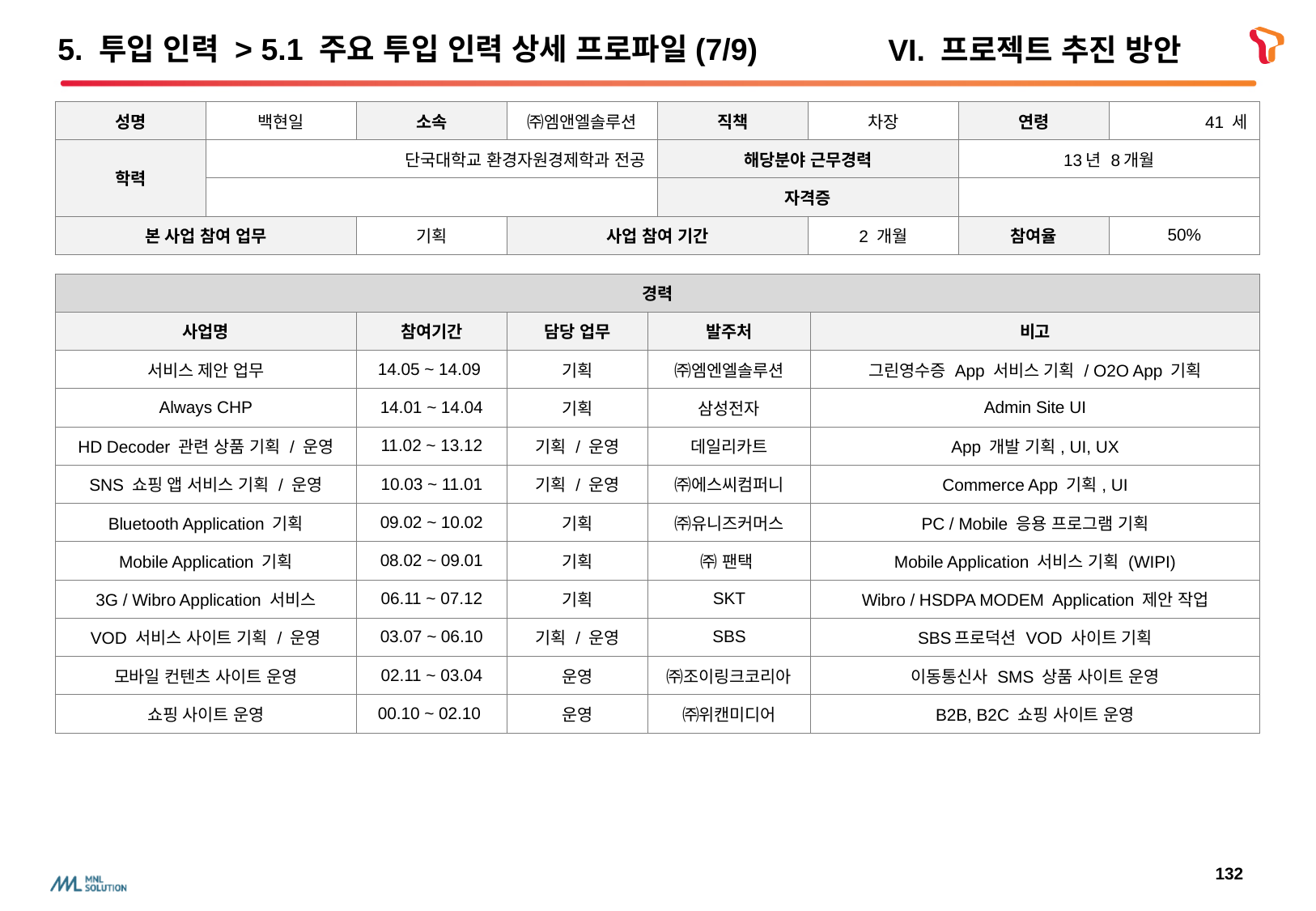

# 5. 투입 인력 > 5.1 주요 투입 인력 상세 프로파일(7/9)
VI. 프로젝트 추진 방안
| 성명 | 백현일 | 소속 | ㈜엠앤엘솔루션 | 직책 | 차장 | 연령 | 41 세 |
| --- | --- | --- | --- | --- | --- | --- | --- |
| 학력 | 단국대학교 환경자원경제학과 전공 |  |  | 해당분야 근무경력 |  | 13년 8개월 |  |
|  |  |  |  | 자격증 |  |  |  |
| 본 사업 참여 업무 |  | 기획 | 사업 참여 기간 |  | 2 개월 | 참여율 | 50% |
| 경력 |  |  |  |  |
| --- | --- | --- | --- | --- |
| 사업명 | 참여기간 | 담당 업무 | 발주처 | 비고 |
| 서비스 제안 업무 | 14.05 ~ 14.09 | 기획 | ㈜엠엔엘솔루션 | 그린영수증 App 서비스 기획 / O2O App 기획 |
| Always CHP | 14.01 ~ 14.04 | 기획 | 삼성전자 | Admin Site UI |
| HD Decoder 관련 상품 기획 / 운영 | 11.02 ~ 13.12 | 기획 / 운영 | 데일리카트 | App 개발 기획, UI, UX |
| SNS 쇼핑 앱 서비스 기획 / 운영 | 10.03 ~ 11.01 | 기획 / 운영 | ㈜에스씨컴퍼니 | Commerce App 기획, UI |
| Bluetooth Application 기획 | 09.02 ~ 10.02 | 기획 | ㈜유니즈커머스 | PC / Mobile 응용 프로그램 기획 |
| Mobile Application 기획 | 08.02 ~ 09.01 | 기획 | ㈜ 팬택 | Mobile Application 서비스 기획 (WIPI) |
| 3G / Wibro Application 서비스 | 06.11 ~ 07.12 | 기획 | SKT | Wibro / HSDPA MODEM Application 제안 작업 |
| VOD 서비스 사이트 기획 / 운영 | 03.07 ~ 06.10 | 기획 / 운영 | SBS | SBS프로덕션 VOD 사이트 기획 |
| 모바일 컨텐츠 사이트 운영 | 02.11 ~ 03.04 | 운영 | ㈜조이링크코리아 | 이동통신사 SMS 상품 사이트 운영 |
| 쇼핑 사이트 운영 | 00.10 ~ 02.10 | 운영 | ㈜위캔미디어 | B2B, B2C 쇼핑 사이트 운영 |